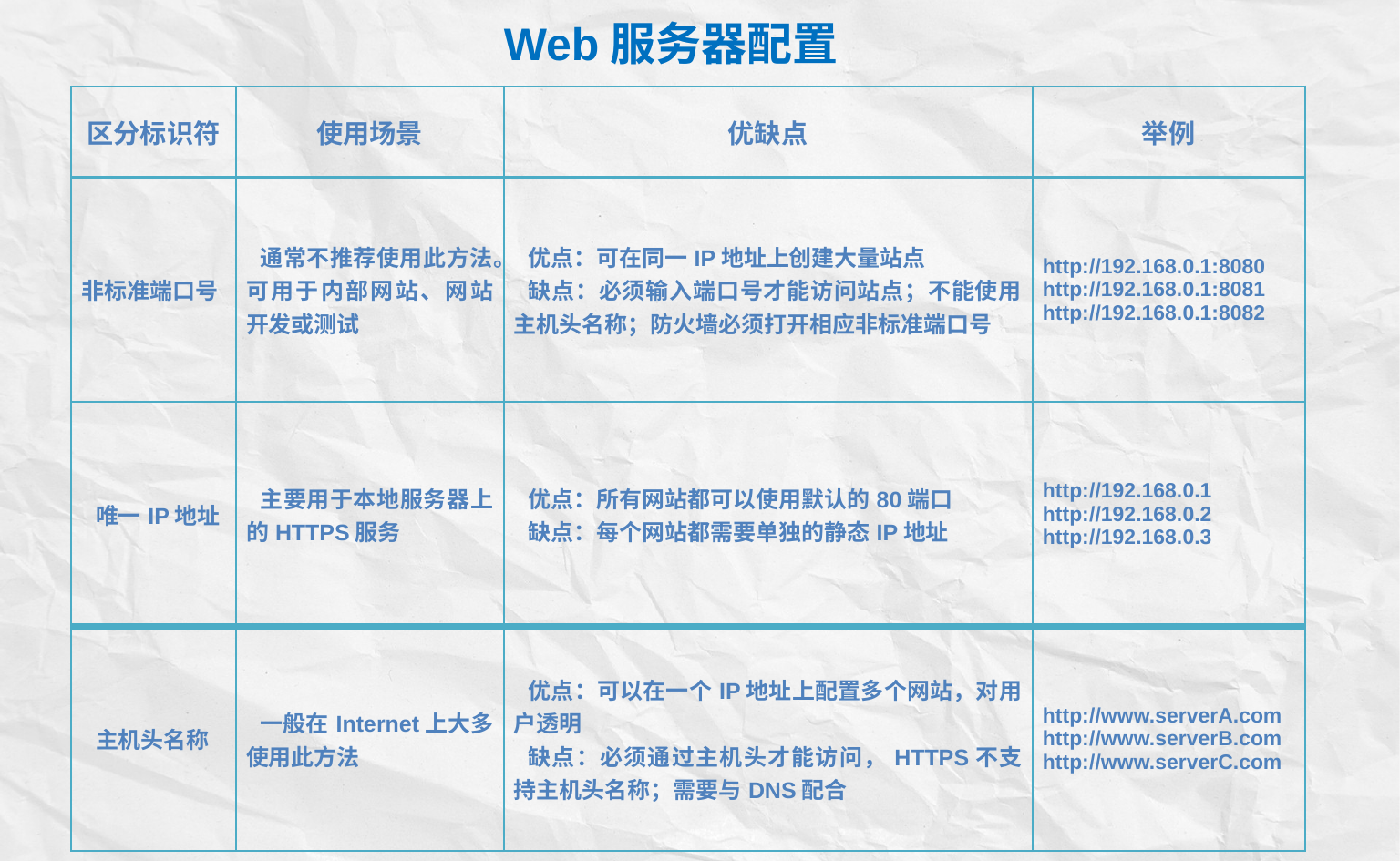

Web服务器配置
| 区分标识符 | 使用场景 | 优缺点 | 举例 |
| --- | --- | --- | --- |
| 非标准端口号 | 通常不推荐使用此方法。可用于内部网站、网站开发或测试 | 优点：可在同一IP地址上创建大量站点 缺点：必须输入端口号才能访问站点；不能使用主机头名称；防火墙必须打开相应非标准端口号 | http://192.168.0.1:8080 http://192.168.0.1:8081 http://192.168.0.1:8082 |
| 唯一IP地址 | 主要用于本地服务器上的HTTPS服务 | 优点：所有网站都可以使用默认的80端口 缺点：每个网站都需要单独的静态IP地址 | http://192.168.0.1 http://192.168.0.2 http://192.168.0.3 |
| 主机头名称 | 一般在Internet上大多使用此方法 | 优点：可以在一个IP地址上配置多个网站，对用户透明 缺点：必须通过主机头才能访问，HTTPS不支持主机头名称；需要与DNS配合 | http://www.serverA.com http://www.serverB.com http://www.serverC.com |

19